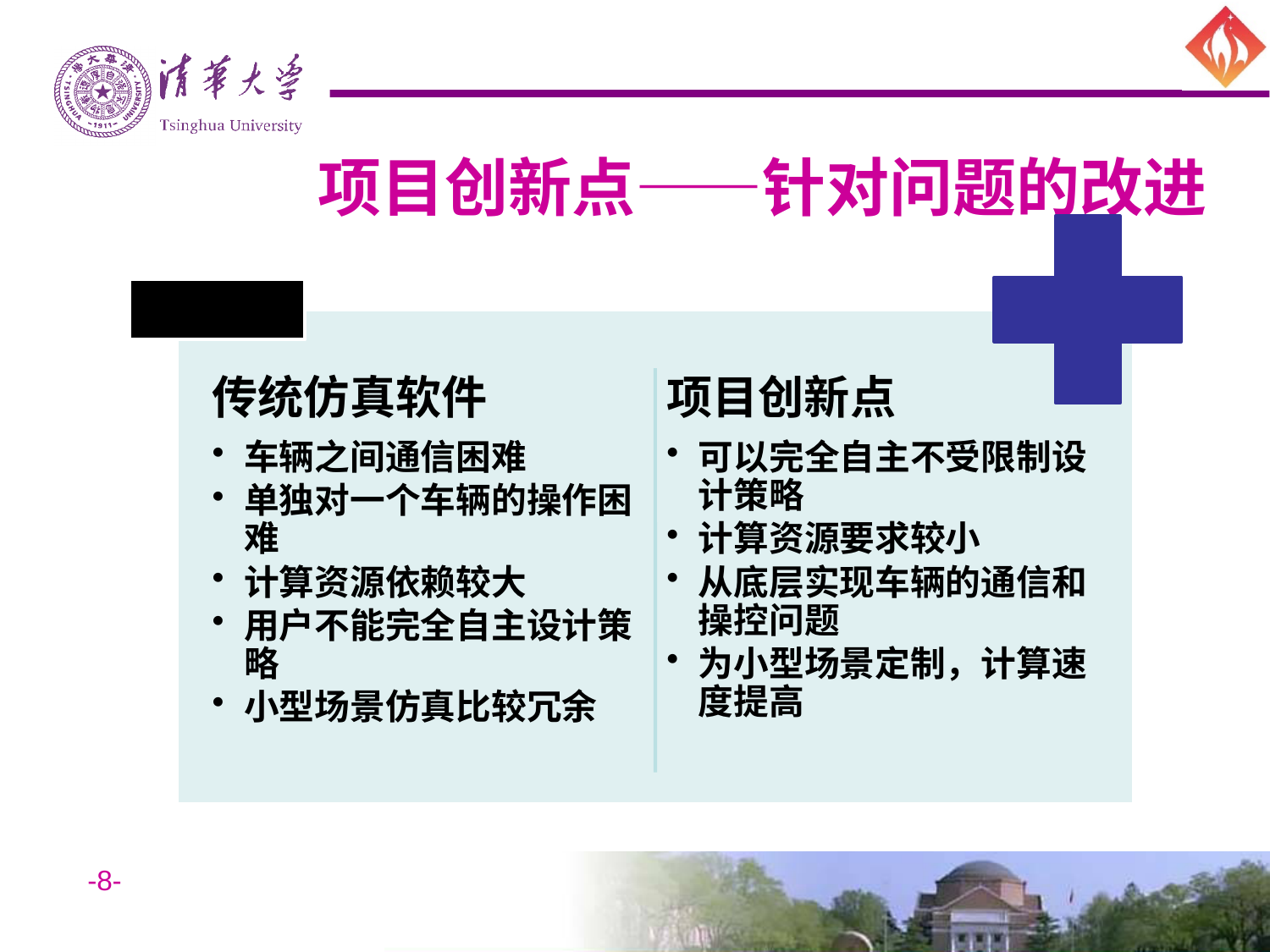

# 项目创新点——针对问题的改进

传统仿真软件
车辆之间通信困难
单独对一个车辆的操作困难
计算资源依赖较大
用户不能完全自主设计策略
小型场景仿真比较冗余
项目创新点
可以完全自主不受限制设计策略
计算资源要求较小
从底层实现车辆的通信和操控问题
为小型场景定制，计算速度提高